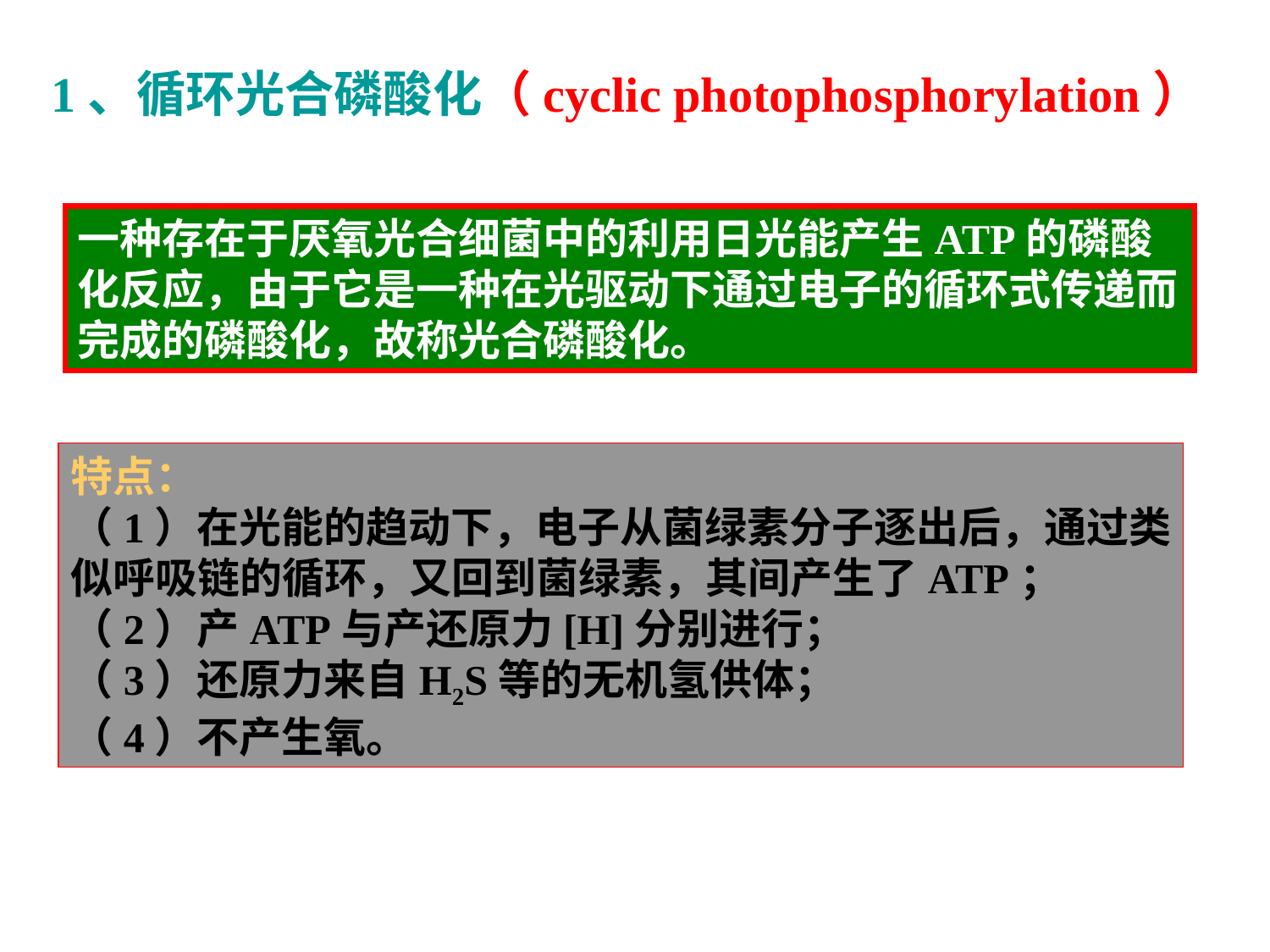

1、循环光合磷酸化（cyclic photophosphorylation）
一种存在于厌氧光合细菌中的利用日光能产生ATP的磷酸化反应，由于它是一种在光驱动下通过电子的循环式传递而完成的磷酸化，故称光合磷酸化。

特点：
（1）在光能的趋动下，电子从菌绿素分子逐出后，通过类
似呼吸链的循环，又回到菌绿素，其间产生了ATP；
（2）产ATP与产还原力[H]分别进行；
（3）还原力来自H2S等的无机氢供体；
（4）不产生氧。